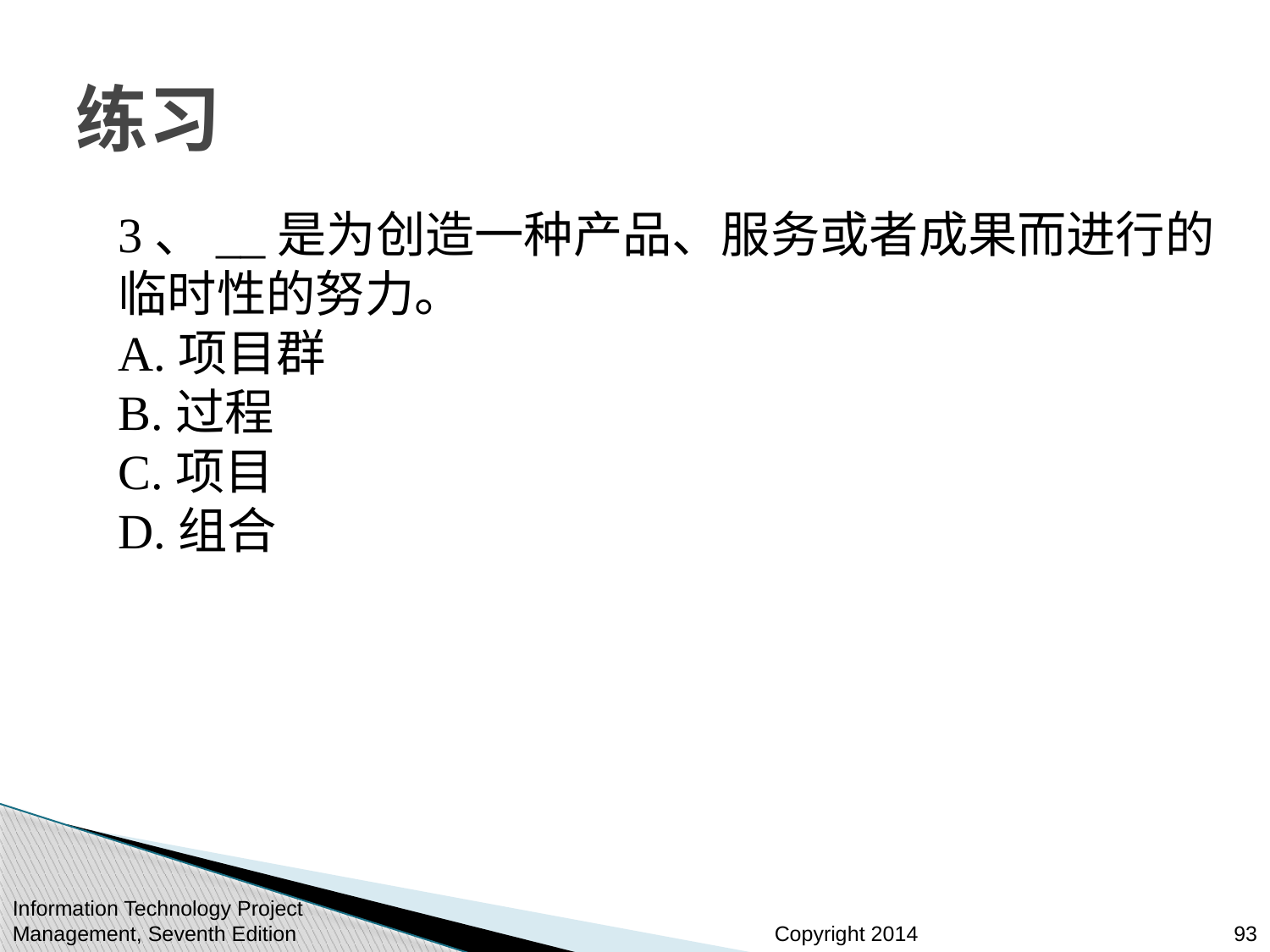

# 练习
3、__是为创造一种产品、服务或者成果而进行的临时性的努力。
A.项目群
B.过程
C.项目
D.组合
Information Technology Project Management, Seventh Edition
93